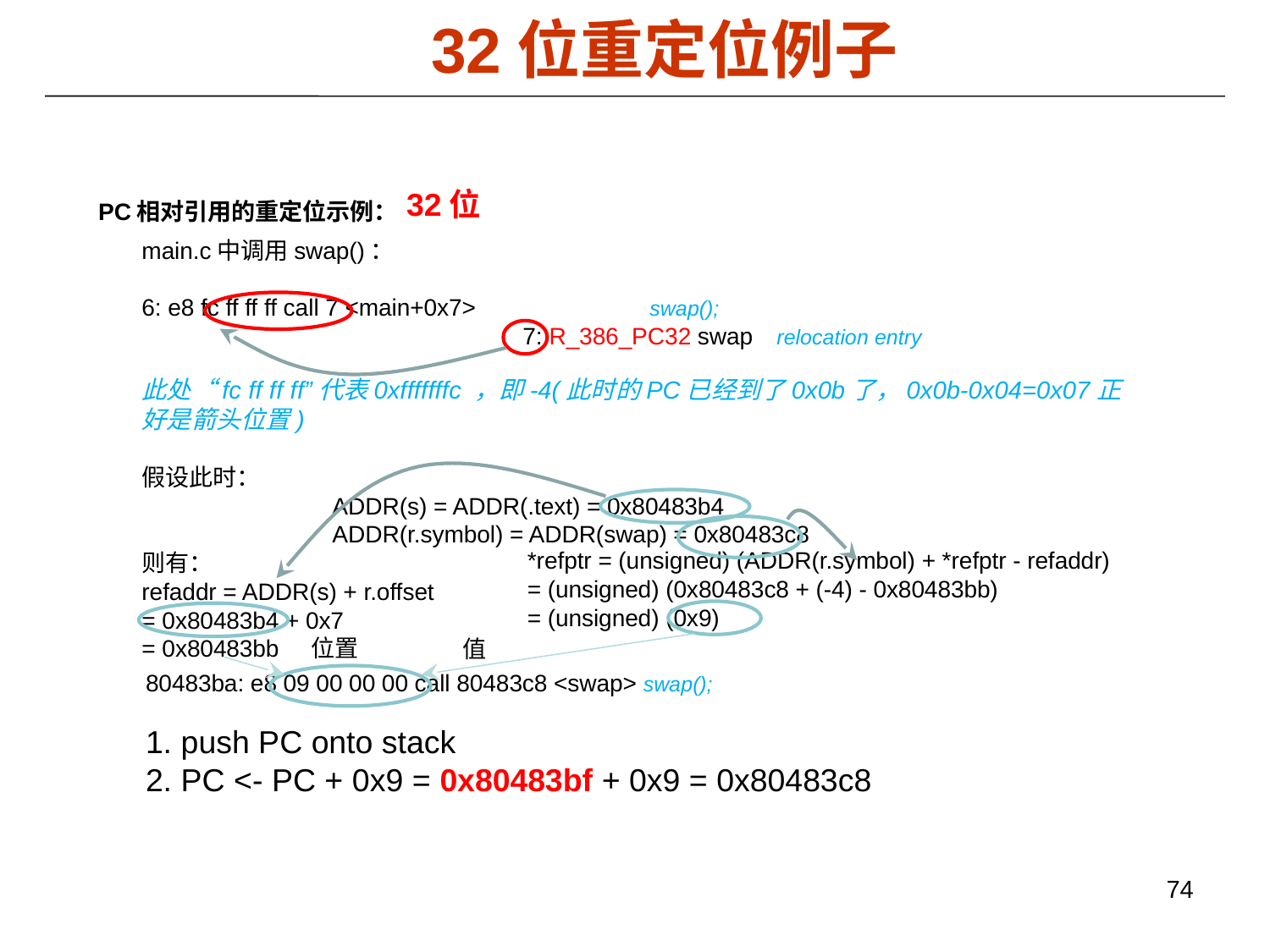

32位重定位例子
32位
PC相对引用的重定位示例：
main.c中调用swap()：

6: e8 fc ff ff ff call 7 <main+0x7> 		swap();
			7: R_386_PC32 swap 	relocation entry

此处“fc ff ff ff”代表0xfffffffc ，即-4(此时的PC已经到了0x0b了，0x0b-0x04=0x07正好是箭头位置)

假设此时：
ADDR(s) = ADDR(.text) = 0x80483b4
ADDR(r.symbol) = ADDR(swap) = 0x80483c8
则有：
refaddr = ADDR(s) + r.offset
= 0x80483b4 + 0x7
= 0x80483bb

*refptr = (unsigned) (ADDR(r.symbol) + *refptr - refaddr)
= (unsigned) (0x80483c8 + (-4) - 0x80483bb)
= (unsigned) (0x9)

位置
值
80483ba: e8 09 00 00 00 call 80483c8 <swap> swap();

1. push PC onto stack
2. PC <- PC + 0x9 = 0x80483bf + 0x9 = 0x80483c8

74